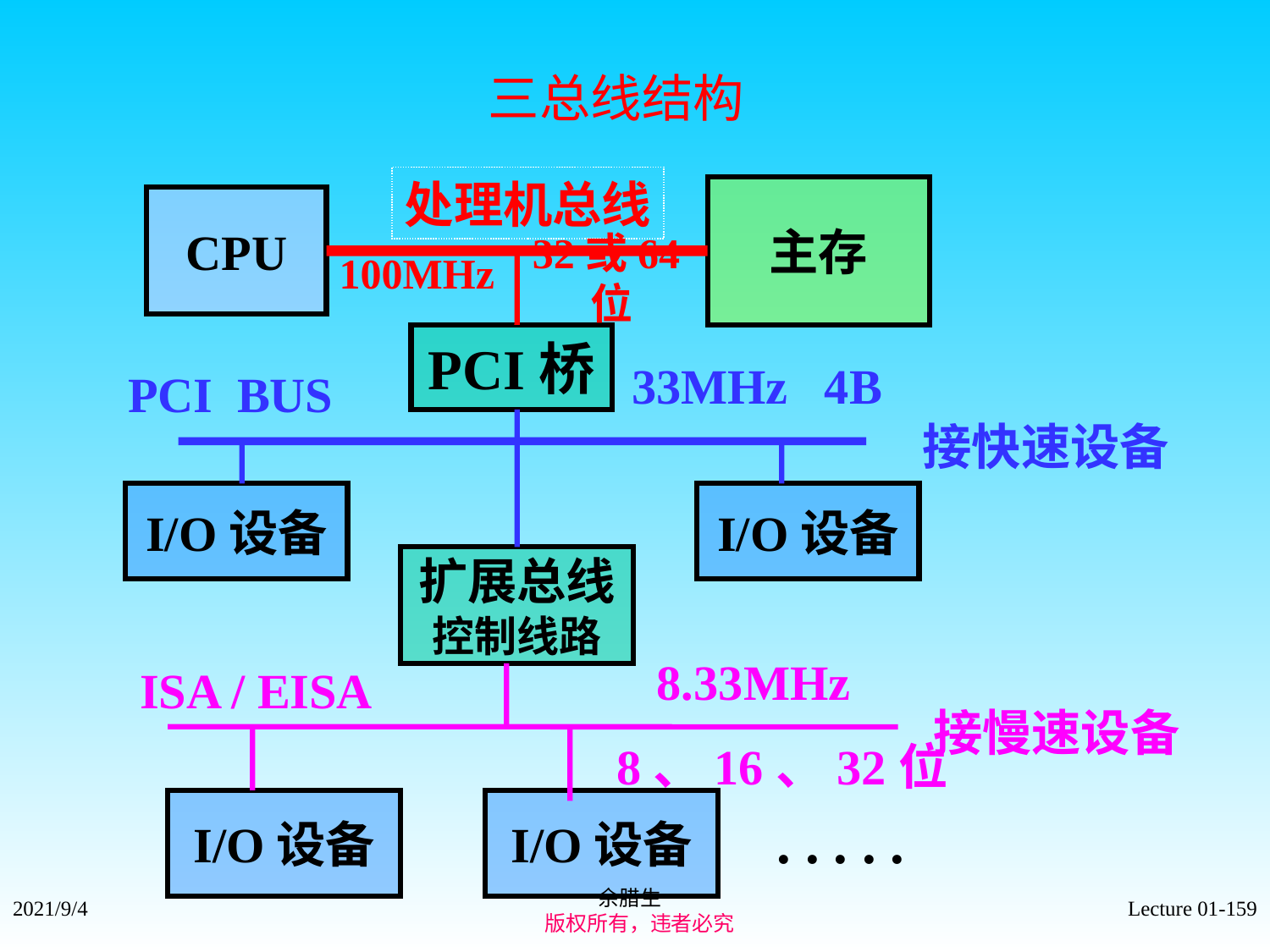

# 三总线结构
处理机总线
主存
CPU
100MHz
32或64位

PCI桥
33MHz   4B
PCI  BUS

接快速设备

I/O设备
I/O设备
扩展总线
控制线路
8.33MHz
8、16、32位
ISA / EISA

接慢速设备

I/O设备
I/O设备
 . . . . .
余腊生
 版权所有，违者必究
2021/9/4
Lecture 01-159